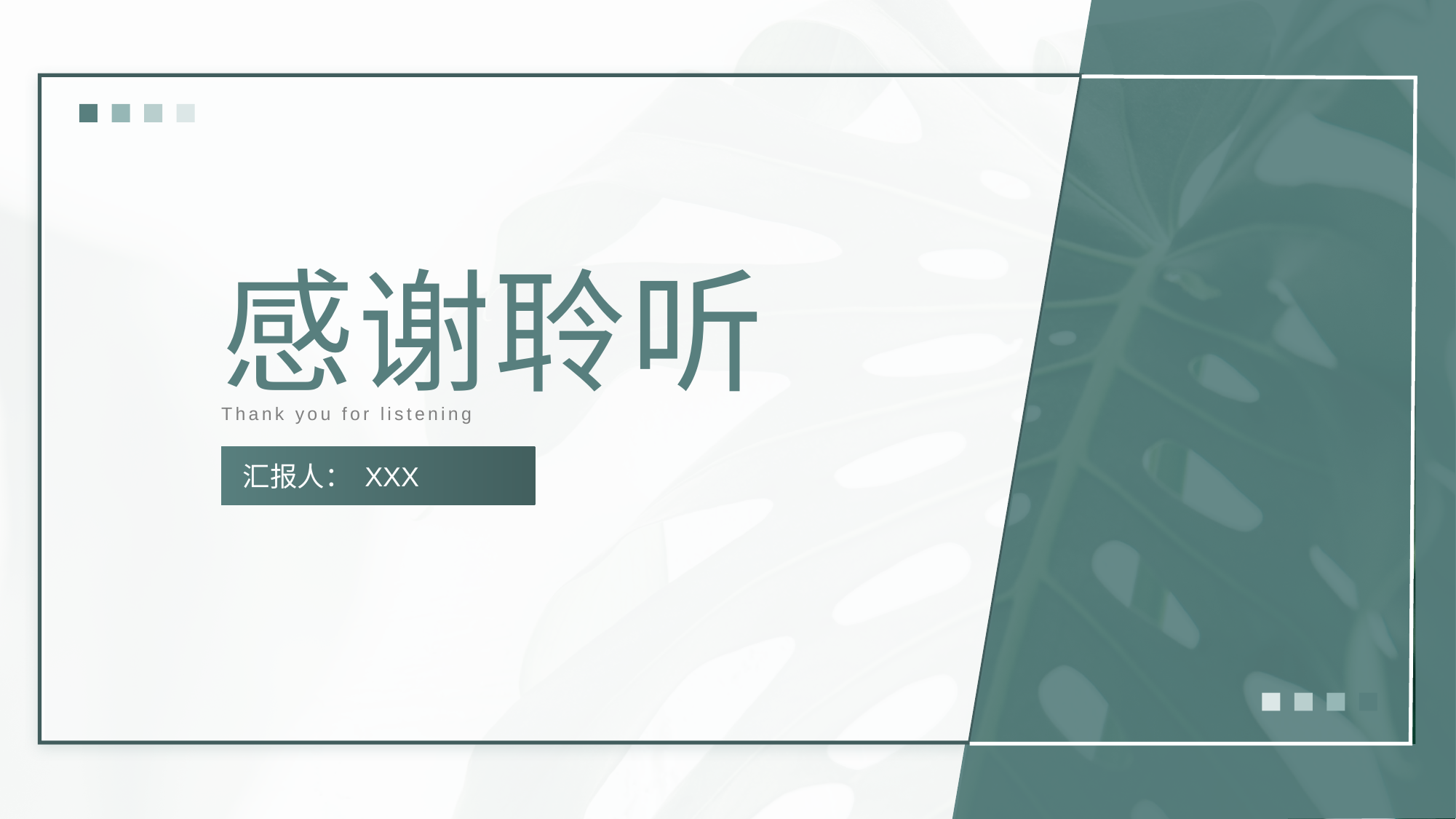

感谢聆听
Thank you for listening

汇报人： XXX